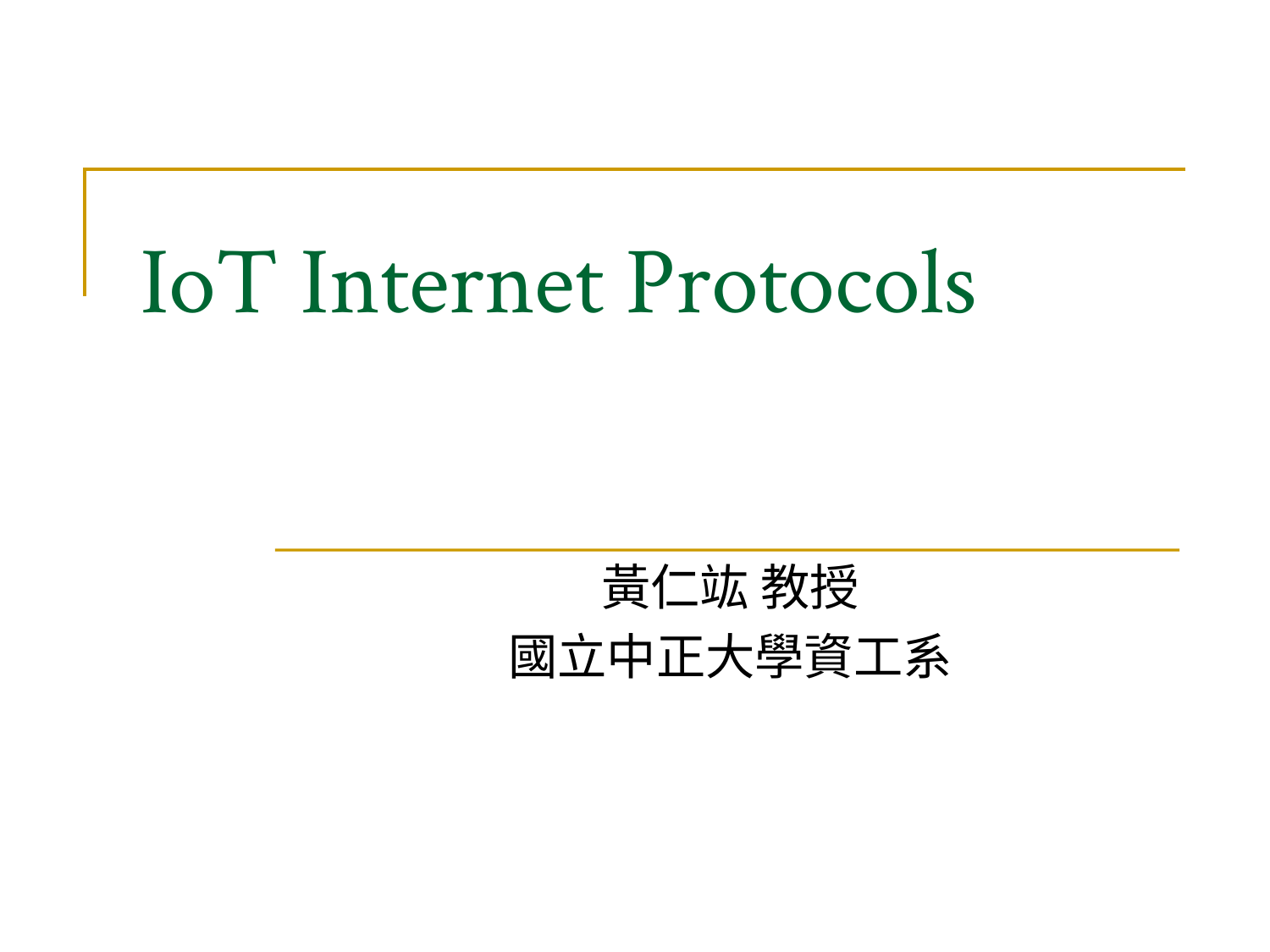

# IoT Internet Protocols
黃仁竑 教授
國立中正大學資工系